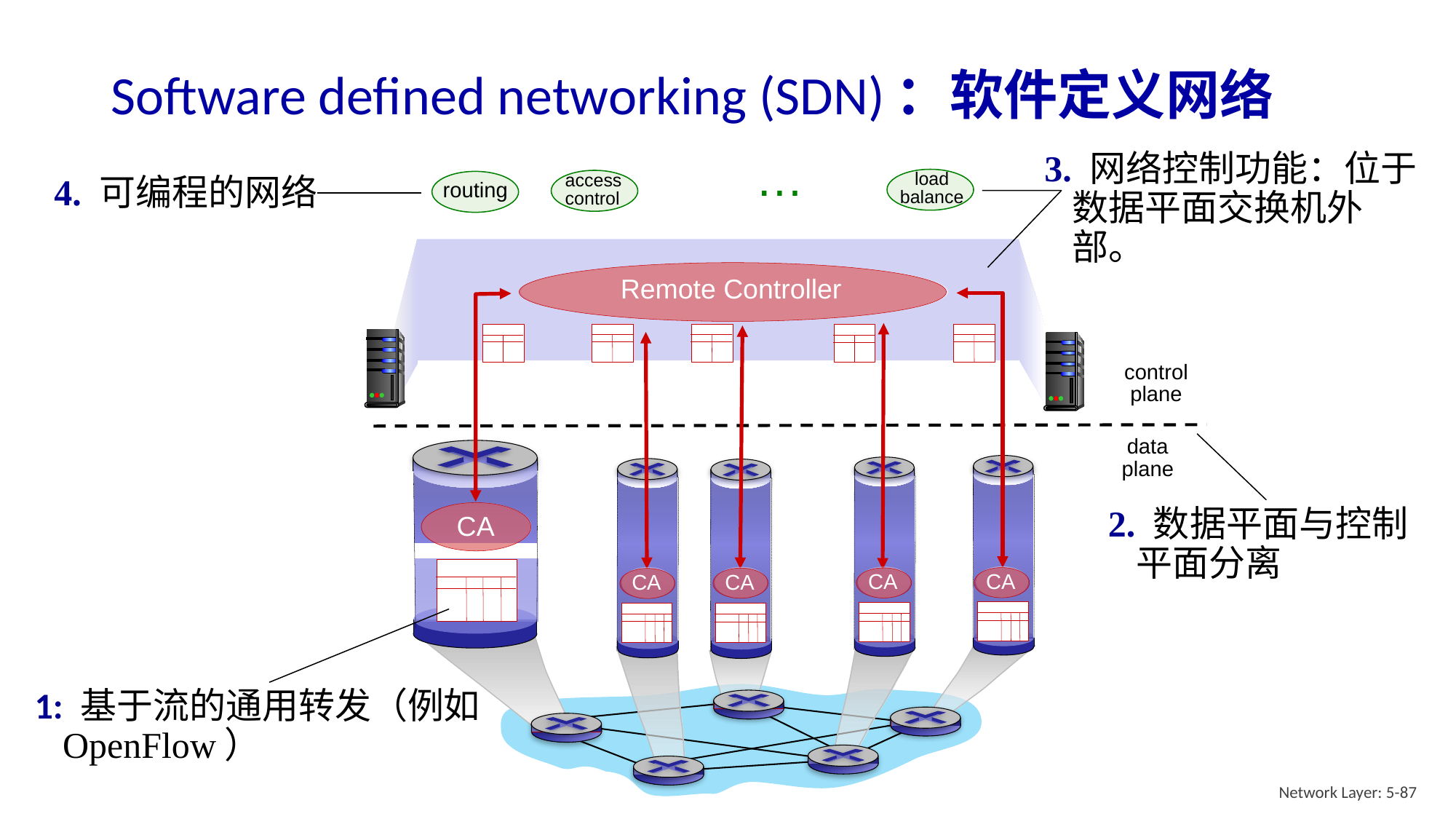

# Software defined networking (SDN)：软件定义网络
…
3. 网络控制功能：位于数据平面交换机外部。
load
balance
access control
4. 可编程的网络

routing

Remote Controller

CA
CA

CA

CA

CA

control
plane
data
plane

2. 数据平面与控制平面分离
1: 基于流的通用转发（例如OpenFlow）
Network Layer: 5-87